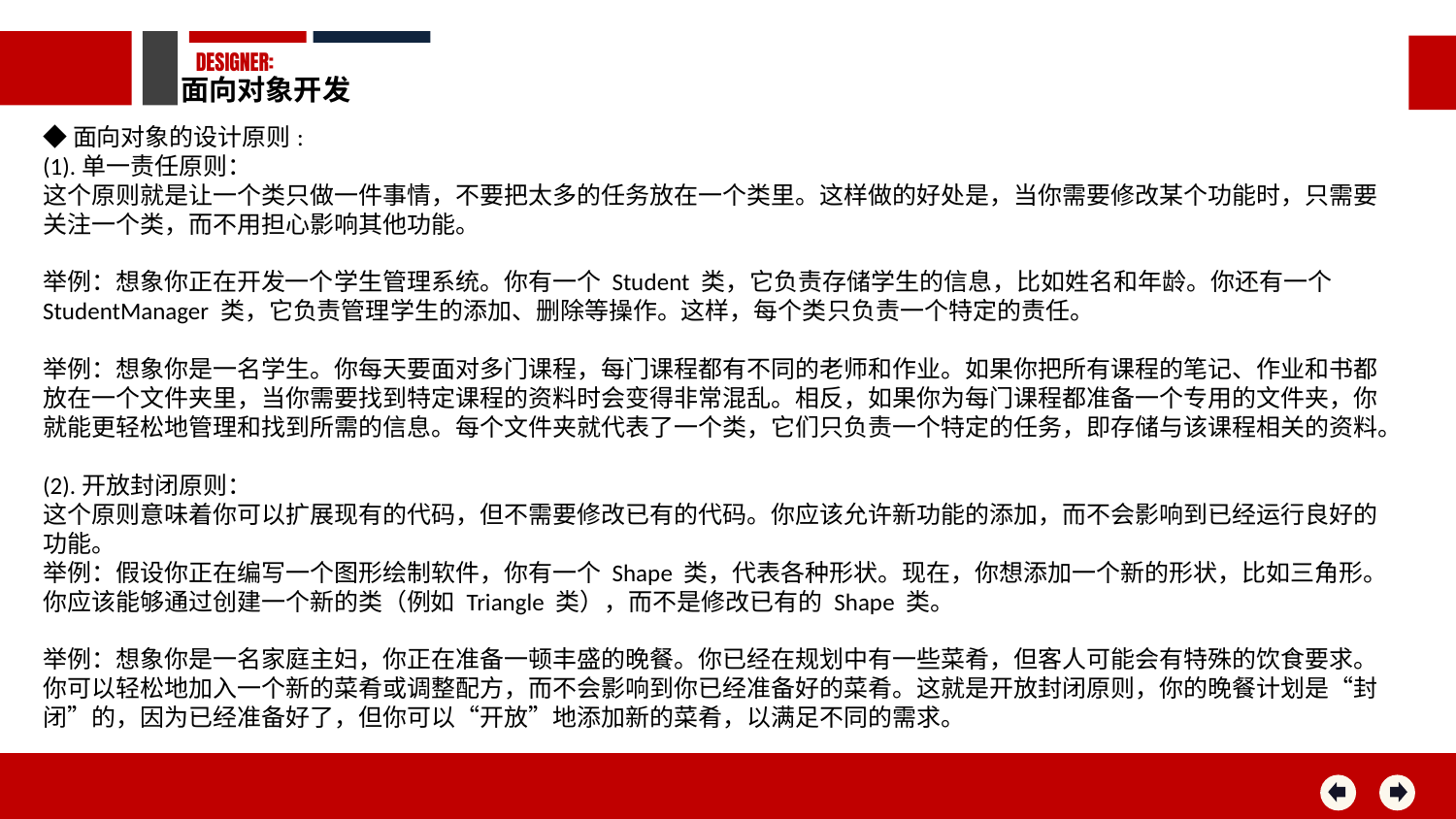

DESIGNER:
面向对象开发
◆面向对象的设计原则:
(1).单一责任原则：
这个原则就是让一个类只做一件事情，不要把太多的任务放在一个类里。这样做的好处是，当你需要修改某个功能时，只需要关注一个类，而不用担心影响其他功能。

举例：想象你正在开发一个学生管理系统。你有一个 Student 类，它负责存储学生的信息，比如姓名和年龄。你还有一个 StudentManager 类，它负责管理学生的添加、删除等操作。这样，每个类只负责一个特定的责任。

举例：想象你是一名学生。你每天要面对多门课程，每门课程都有不同的老师和作业。如果你把所有课程的笔记、作业和书都放在一个文件夹里，当你需要找到特定课程的资料时会变得非常混乱。相反，如果你为每门课程都准备一个专用的文件夹，你就能更轻松地管理和找到所需的信息。每个文件夹就代表了一个类，它们只负责一个特定的任务，即存储与该课程相关的资料。

(2).开放封闭原则：
这个原则意味着你可以扩展现有的代码，但不需要修改已有的代码。你应该允许新功能的添加，而不会影响到已经运行良好的功能。
举例：假设你正在编写一个图形绘制软件，你有一个 Shape 类，代表各种形状。现在，你想添加一个新的形状，比如三角形。你应该能够通过创建一个新的类（例如 Triangle 类），而不是修改已有的 Shape 类。

举例：想象你是一名家庭主妇，你正在准备一顿丰盛的晚餐。你已经在规划中有一些菜肴，但客人可能会有特殊的饮食要求。你可以轻松地加入一个新的菜肴或调整配方，而不会影响到你已经准备好的菜肴。这就是开放封闭原则，你的晚餐计划是“封闭”的，因为已经准备好了，但你可以“开放”地添加新的菜肴，以满足不同的需求。